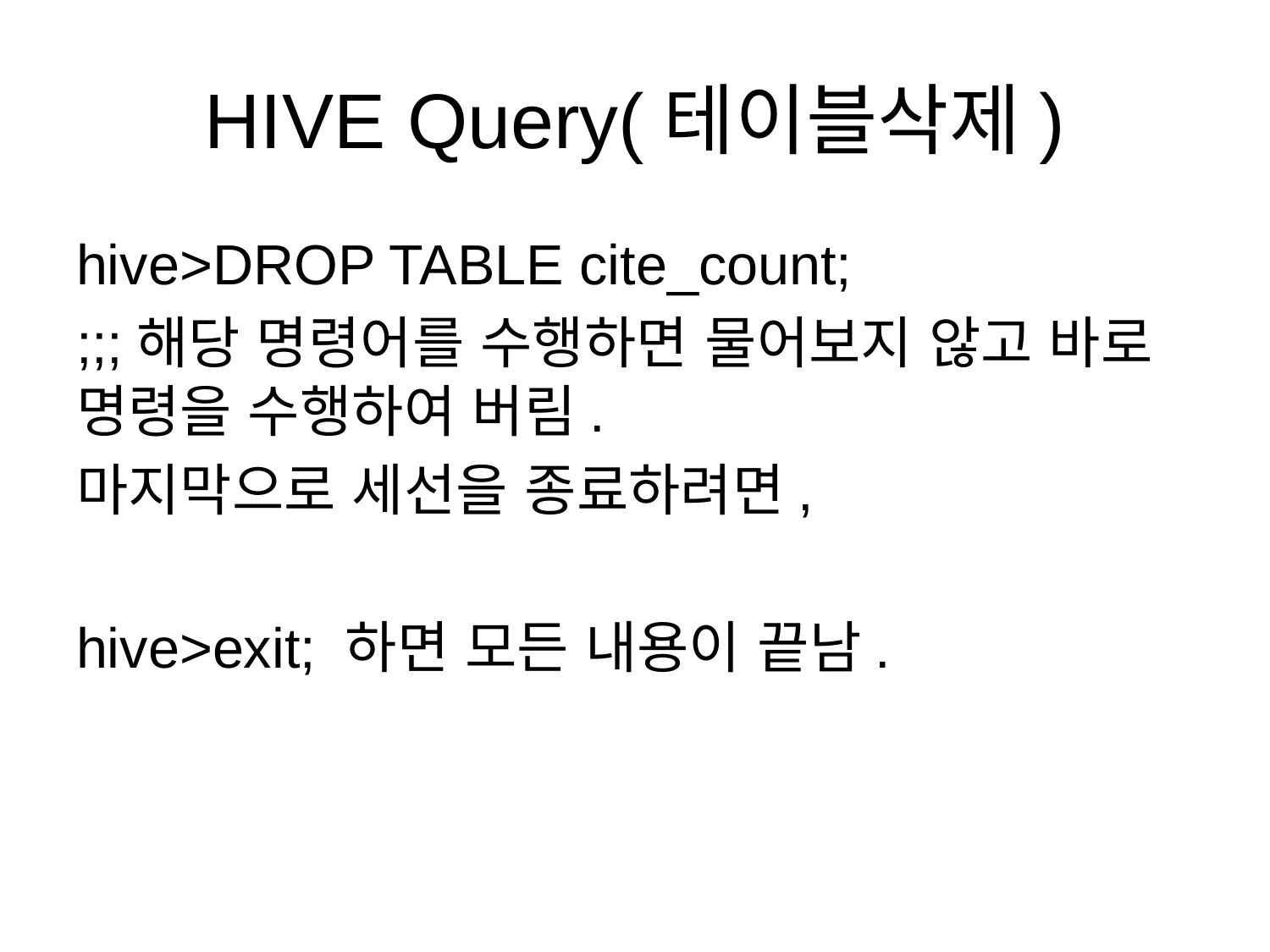

# HIVE Query(테이블삭제)
hive>DROP TABLE cite_count;
;;;해당 명령어를 수행하면 물어보지 않고 바로 명령을 수행하여 버림.
마지막으로 세선을 종료하려면,

hive>exit; 하면 모든 내용이 끝남.